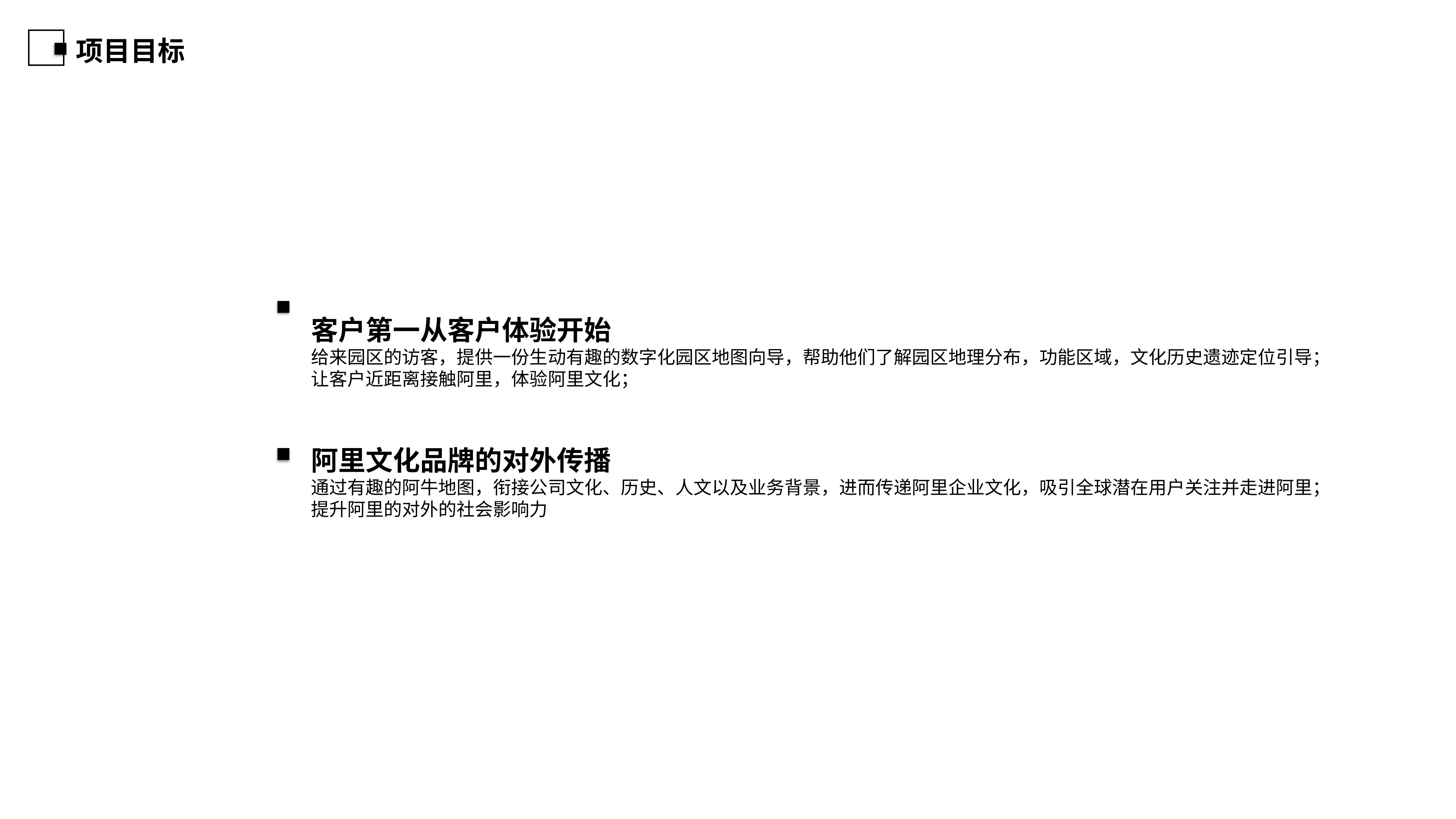

项目目标

客户第一从客户体验开始
给来园区的访客，提供一份生动有趣的数字化园区地图向导，帮助他们了解园区地理分布，功能区域，文化历史遗迹定位引导；
让客户近距离接触阿里，体验阿里文化；

阿里文化品牌的对外传播
通过有趣的阿牛地图，衔接公司文化、历史、人文以及业务背景，进而传递阿里企业文化，吸引全球潜在用户关注并走进阿里；
提升阿里的对外的社会影响力